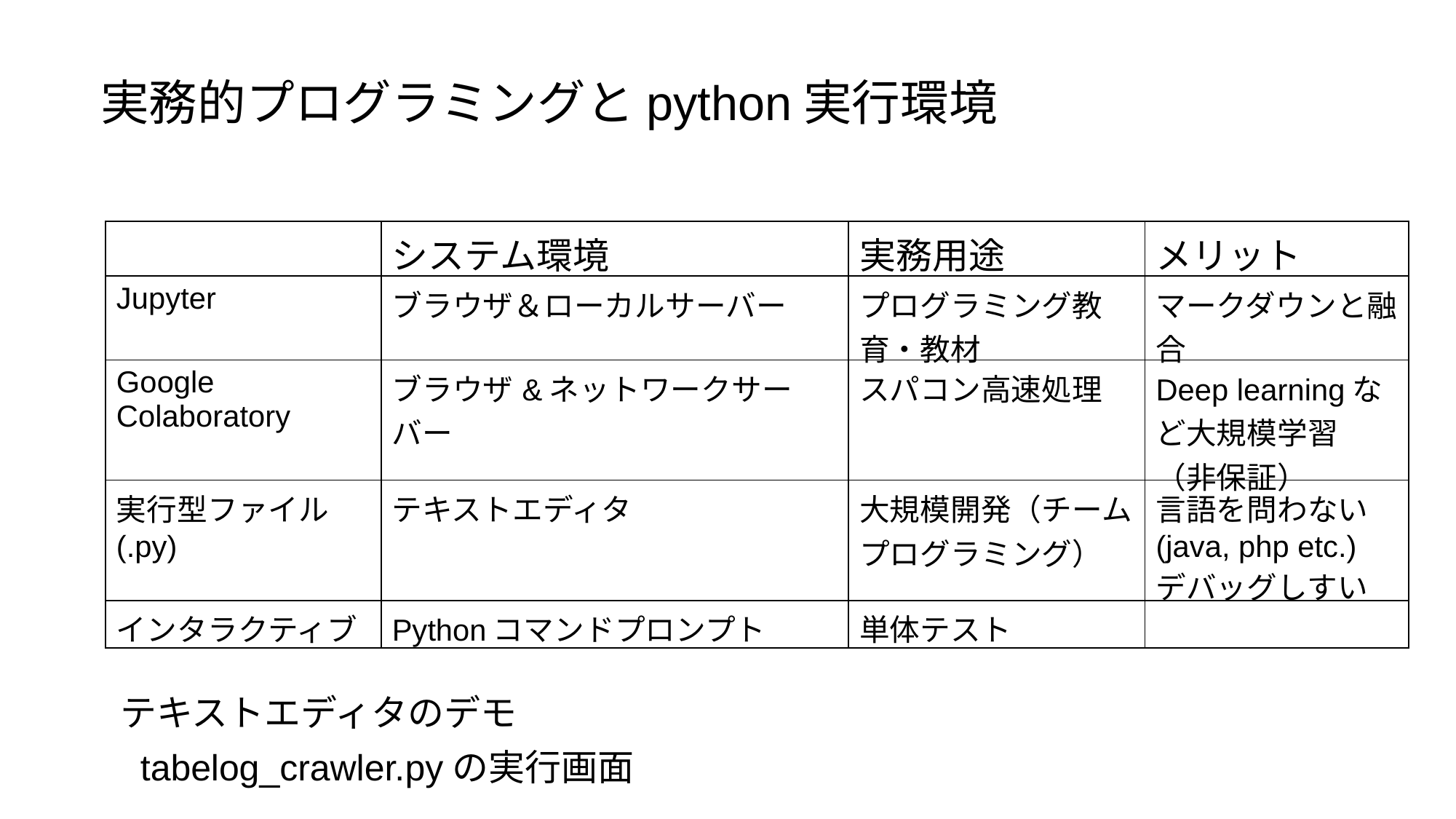

実務的プログラミングとpython実行環境
|  | システム環境 | 実務用途 | メリット |
| --- | --- | --- | --- |
| Jupyter | ブラウザ＆ローカルサーバー | プログラミング教育・教材 | マークダウンと融合 |
| Google Colaboratory | ブラウザ&ネットワークサーバー | スパコン高速処理 | Deep learningなど大規模学習（非保証） |
| 実行型ファイル(.py) | テキストエディタ | 大規模開発（チームプログラミング） | 言語を問わない(java, php etc.) デバッグしすい |
| インタラクティブ | Pythonコマンドプロンプト | 単体テスト |  |
テキストエディタのデモ
tabelog_crawler.pyの実行画面